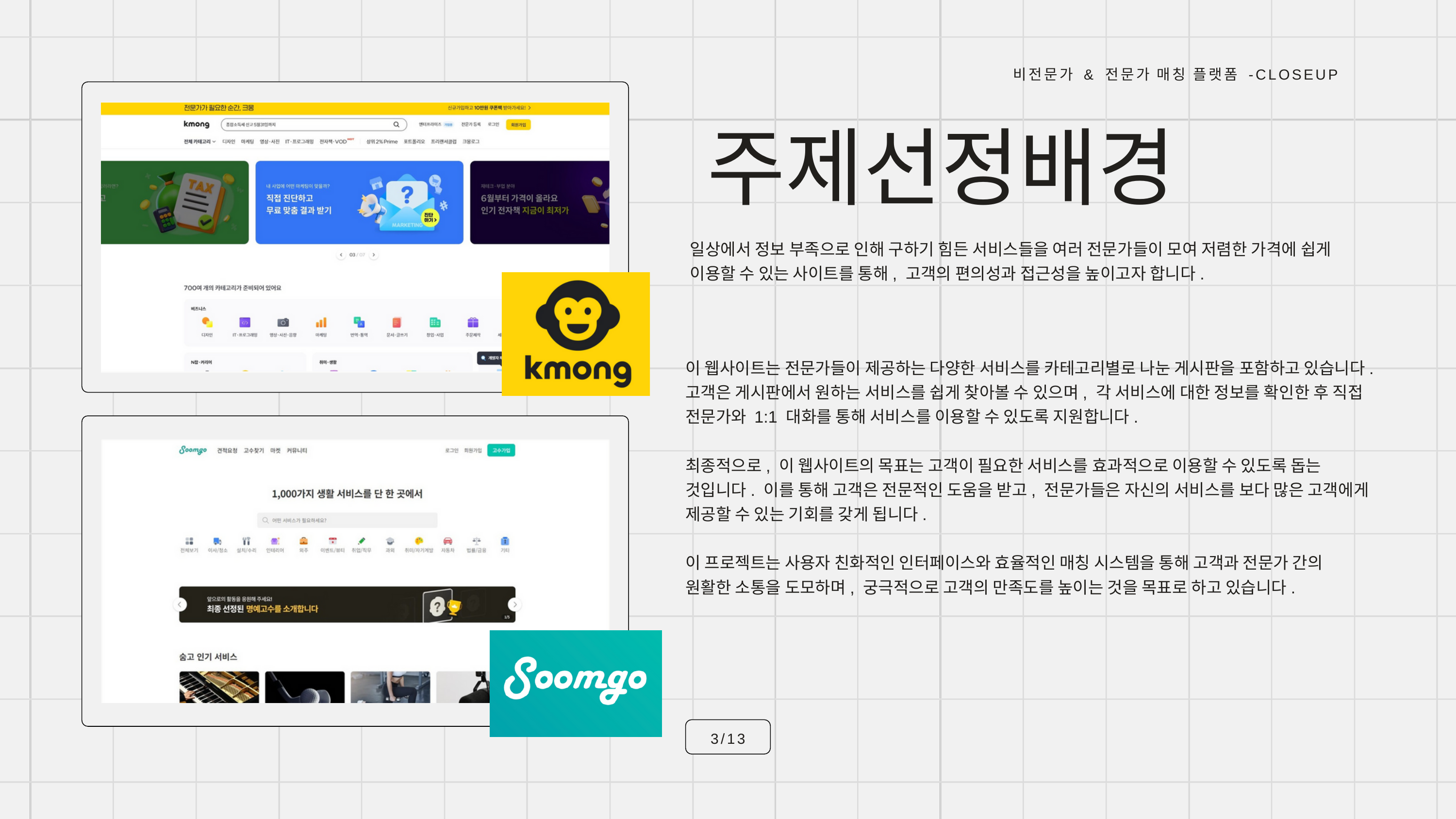

비전문가 & 전문가 매칭 플랫폼 -CLOSEUP

주제선정배경
일상에서 정보 부족으로 인해 구하기 힘든 서비스들을 여러 전문가들이 모여 저렴한 가격에 쉽게 이용할 수 있는 사이트를 통해, 고객의 편의성과 접근성을 높이고자 합니다.

이 웹사이트는 전문가들이 제공하는 다양한 서비스를 카테고리별로 나눈 게시판을 포함하고 있습니다.
고객은 게시판에서 원하는 서비스를 쉽게 찾아볼 수 있으며, 각 서비스에 대한 정보를 확인한 후 직접 전문가와 1:1 대화를 통해 서비스를 이용할 수 있도록 지원합니다.

최종적으로, 이 웹사이트의 목표는 고객이 필요한 서비스를 효과적으로 이용할 수 있도록 돕는 것입니다. 이를 통해 고객은 전문적인 도움을 받고, 전문가들은 자신의 서비스를 보다 많은 고객에게 제공할 수 있는 기회를 갖게 됩니다.

이 프로젝트는 사용자 친화적인 인터페이스와 효율적인 매칭 시스템을 통해 고객과 전문가 간의 원활한 소통을 도모하며, 궁극적으로 고객의 만족도를 높이는 것을 목표로 하고 있습니다.

3/13